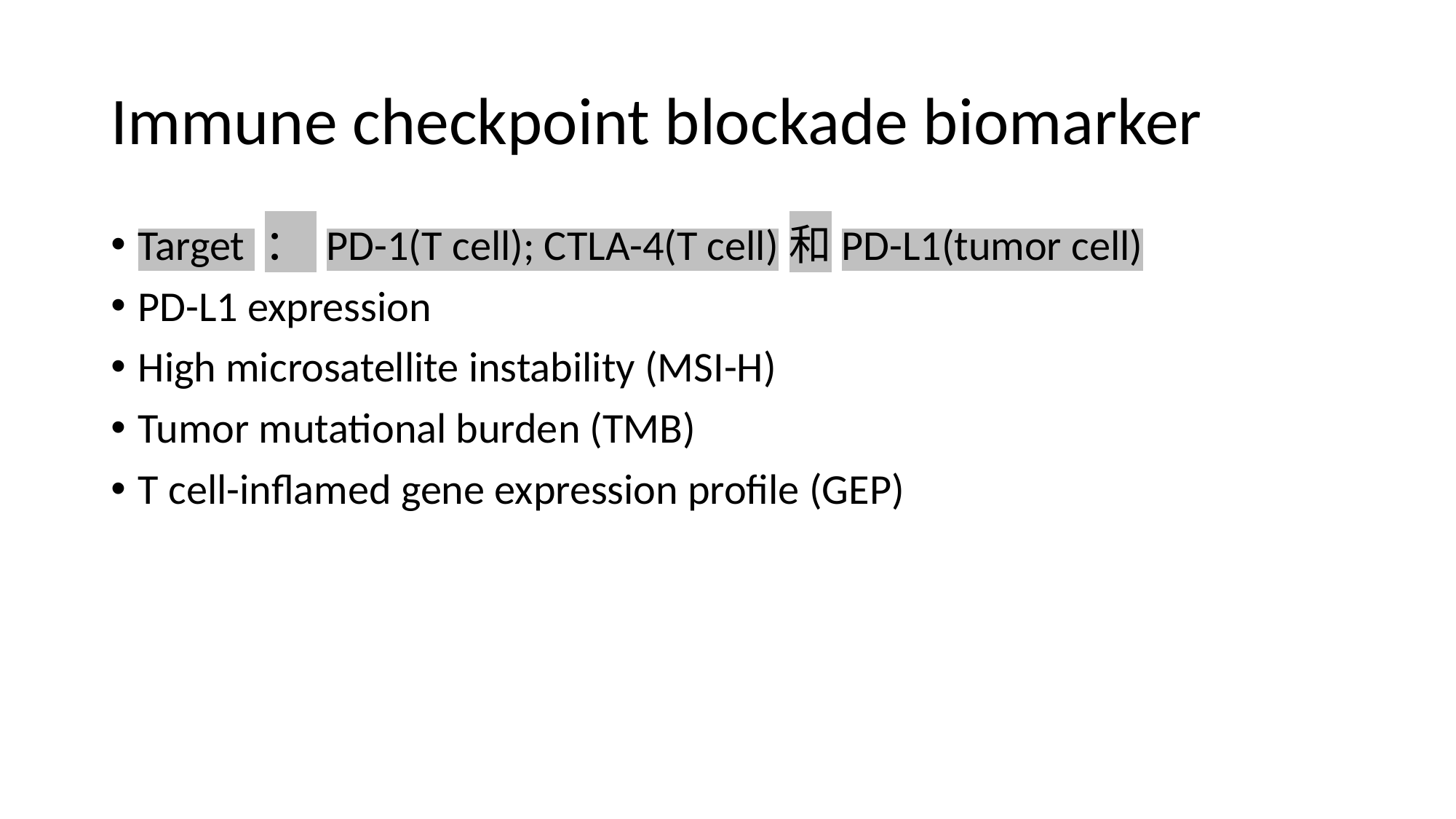

# Immune checkpoint blockade biomarker
Target ： PD-1(T cell); CTLA-4(T cell)和PD-L1(tumor cell)
PD-L1 expression
High microsatellite instability (MSI-H)
Tumor mutational burden (TMB)
T cell-inflamed gene expression profile (GEP)